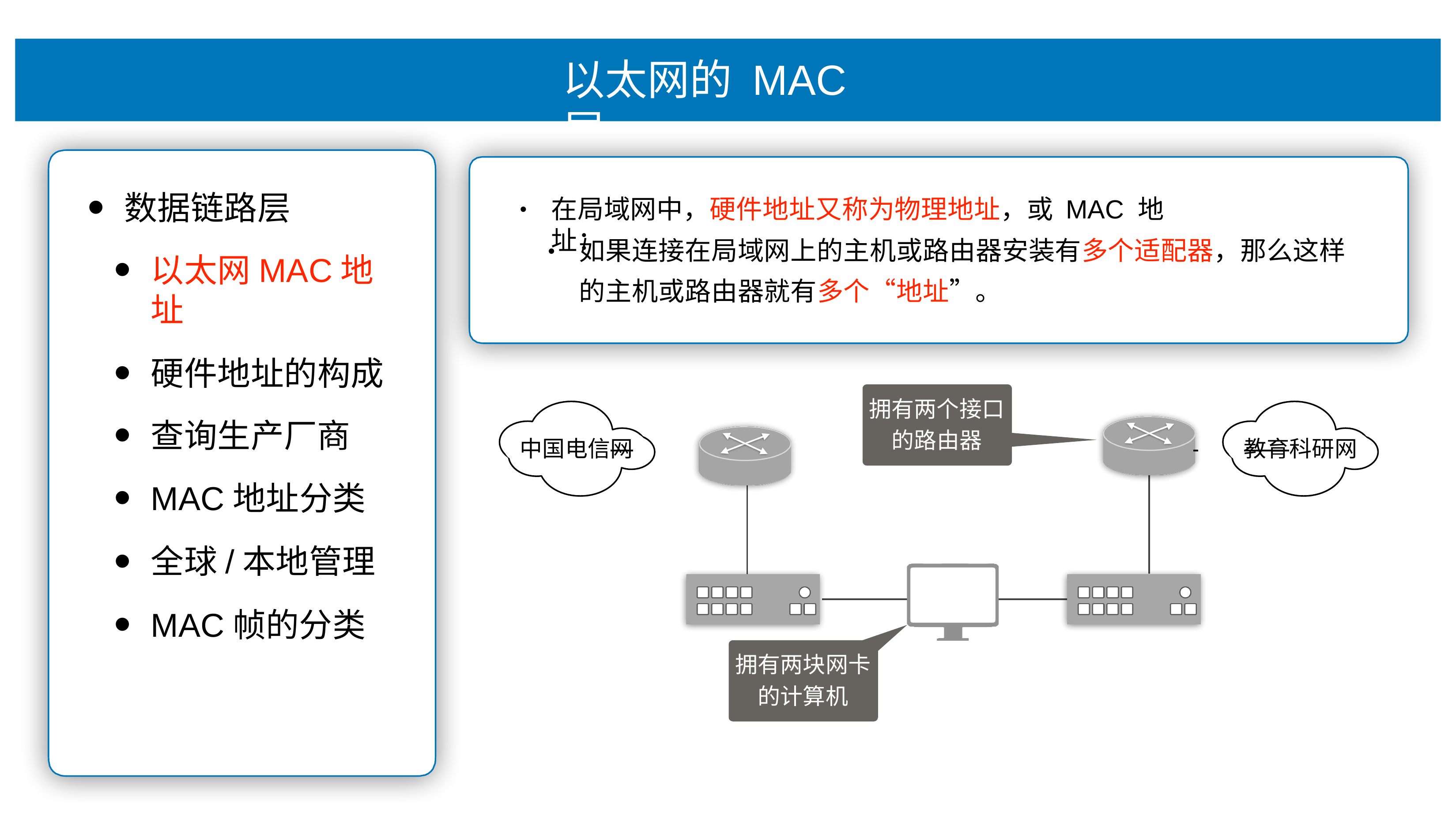

# 以太⽹的 MAC 层

数据链路层
以太⽹MAC地址
硬件地址的构成
查询⽣产⼚商
MAC地址分类
全球/本地管理
MAC帧的分类
在局域⽹中，硬件地址⼜称为物理地址，或 MAC 地址：
•
如果连接在局域⽹上的主机或路由器安装有多个适配器，那么这样 的主机或路由器就有多个“地址”。
•

拥有两个接⼝ 的路由器

中国电信⽹
 	教育科研⽹

拥有两块⽹卡 的计算机